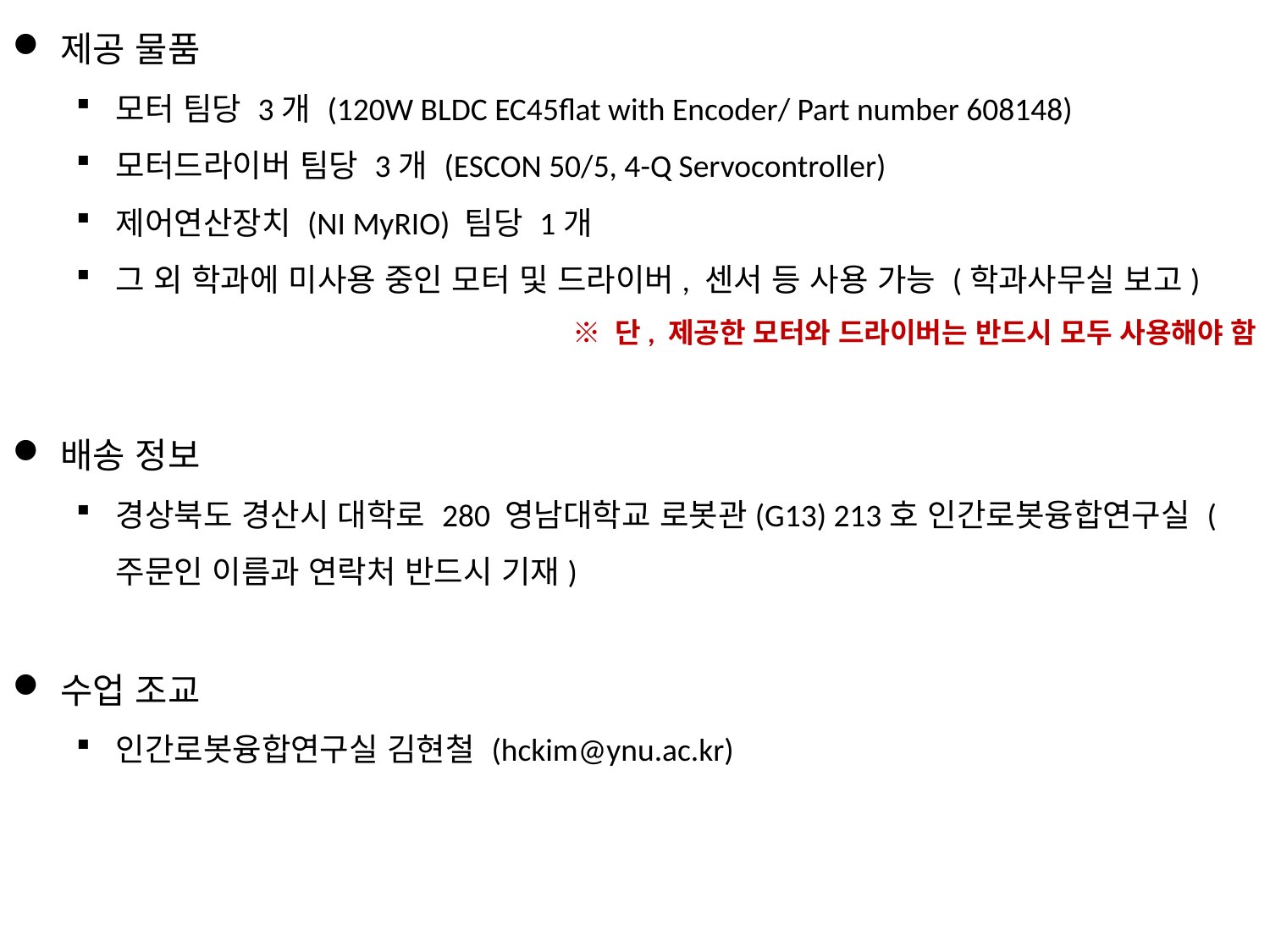

제공 물품
모터 팀당 3개 (120W BLDC EC45flat with Encoder/ Part number 608148)
모터드라이버 팀당 3개 (ESCON 50/5, 4-Q Servocontroller)
제어연산장치 (NI MyRIO) 팀당 1개
그 외 학과에 미사용 중인 모터 및 드라이버, 센서 등 사용 가능 (학과사무실 보고)
※ 단, 제공한 모터와 드라이버는 반드시 모두 사용해야 함

배송 정보
경상북도 경산시 대학로 280 영남대학교 로봇관(G13) 213호 인간로봇융합연구실 (주문인 이름과 연락처 반드시 기재)

수업 조교
인간로봇융합연구실 김현철 (hckim@ynu.ac.kr)